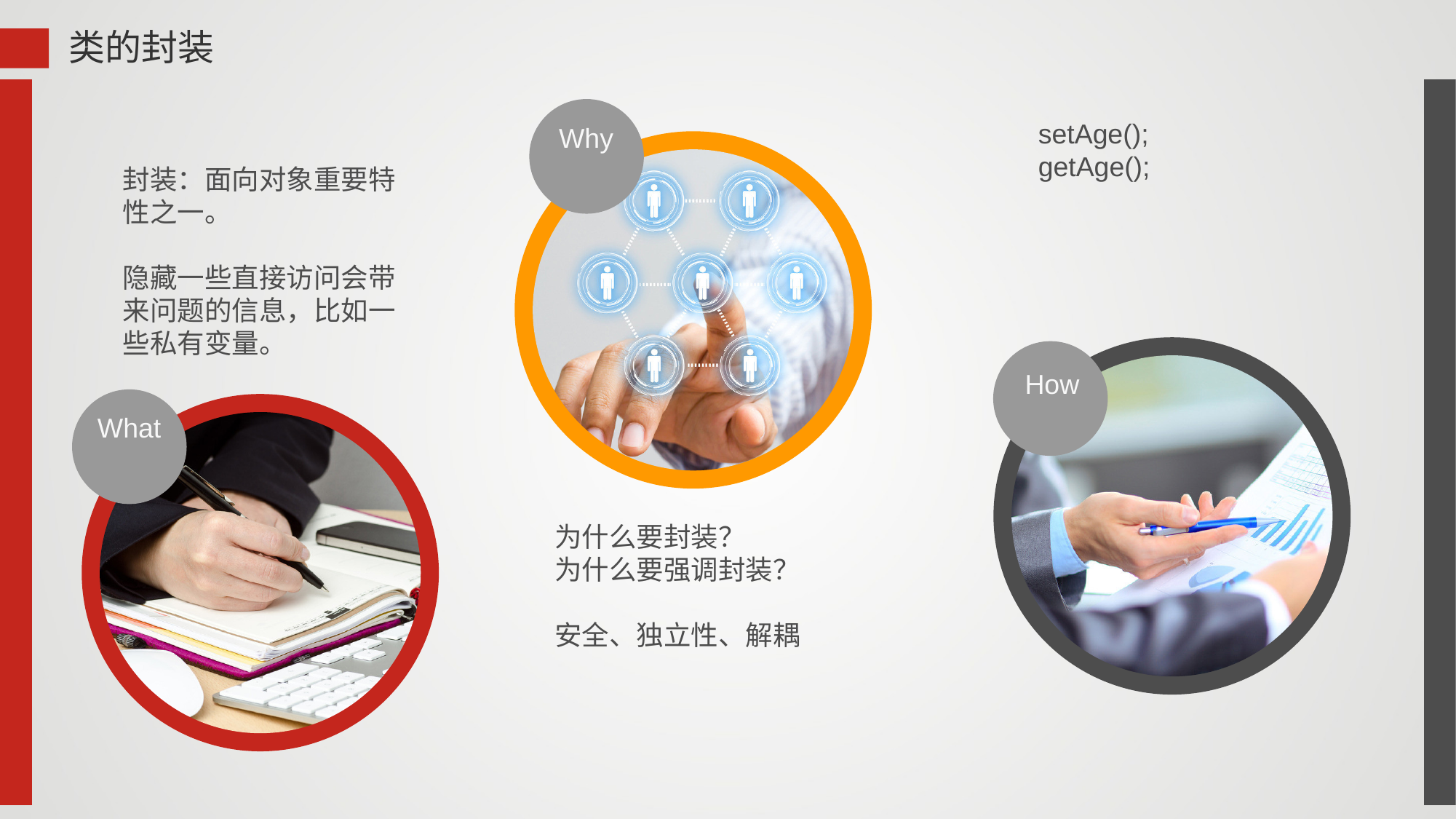

类的封装

setAge();
getAge();
Why

封装：面向对象重要特性之一。

隐藏一些直接访问会带来问题的信息，比如一些私有变量。

How

What
为什么要封装？
为什么要强调封装？

安全、独立性、解耦